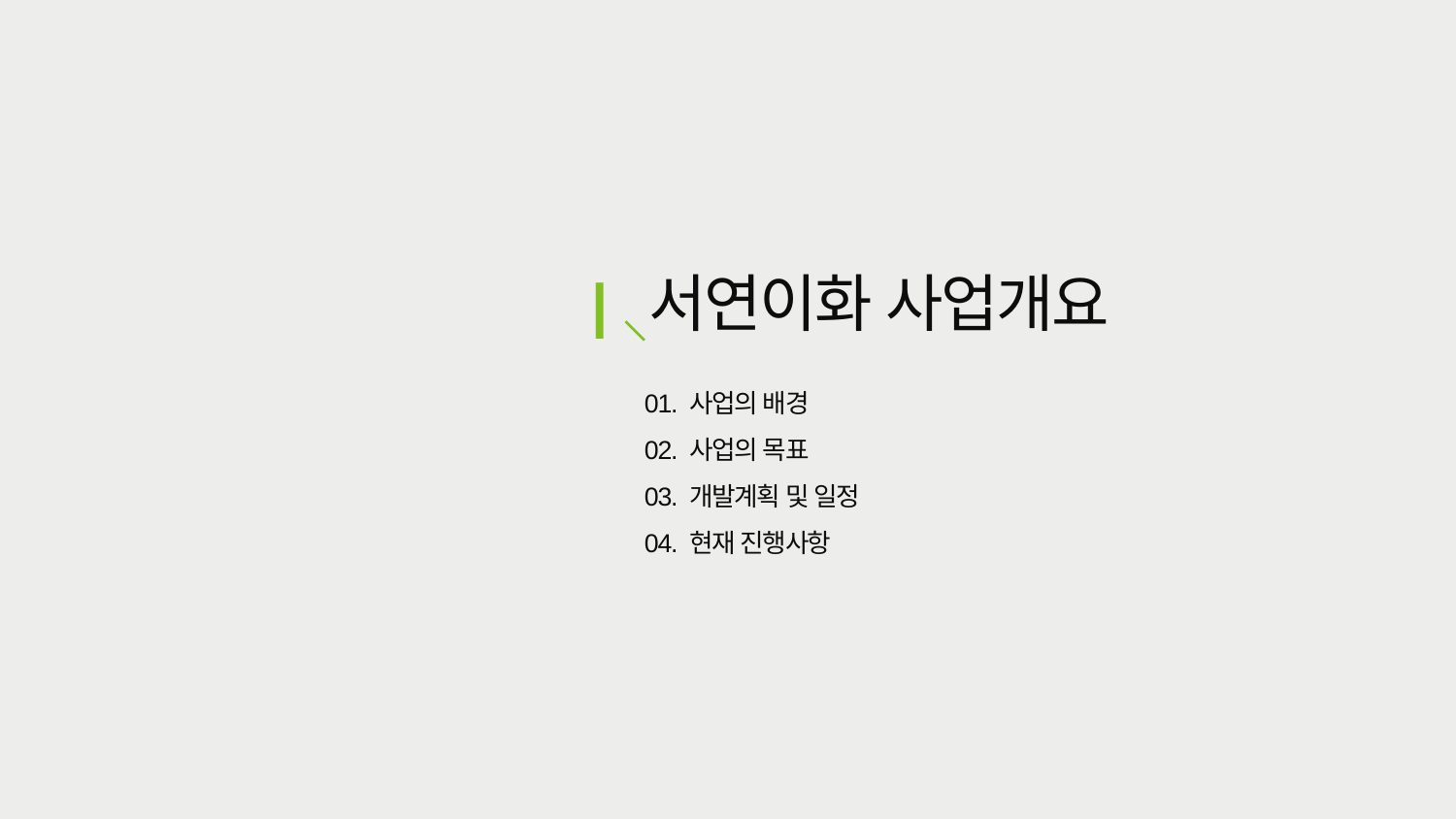

I
서연이화 사업개요
01. 사업의 배경
02. 사업의 목표
03. 개발계획 및 일정
04. 현재 진행사항